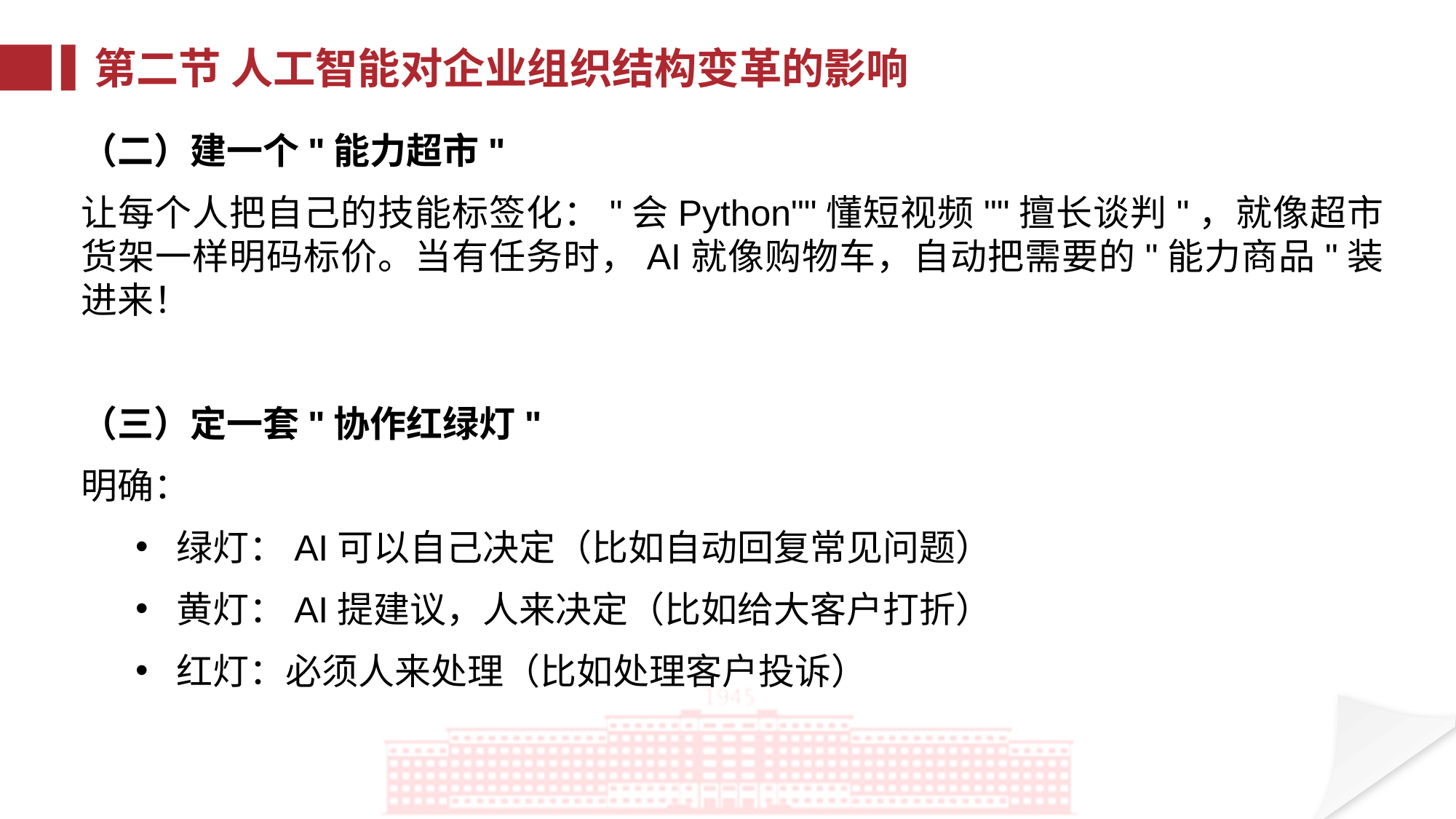

第二节 人工智能对企业组织结构变革的影响
（二）建一个"能力超市"
让每个人把自己的技能标签化："会Python""懂短视频""擅长谈判"，就像超市货架一样明码标价。当有任务时，AI就像购物车，自动把需要的"能力商品"装进来！

（三）定一套"协作红绿灯"
明确：
绿灯：AI可以自己决定（比如自动回复常见问题）
黄灯：AI提建议，人来决定（比如给大客户打折）
红灯：必须人来处理（比如处理客户投诉）